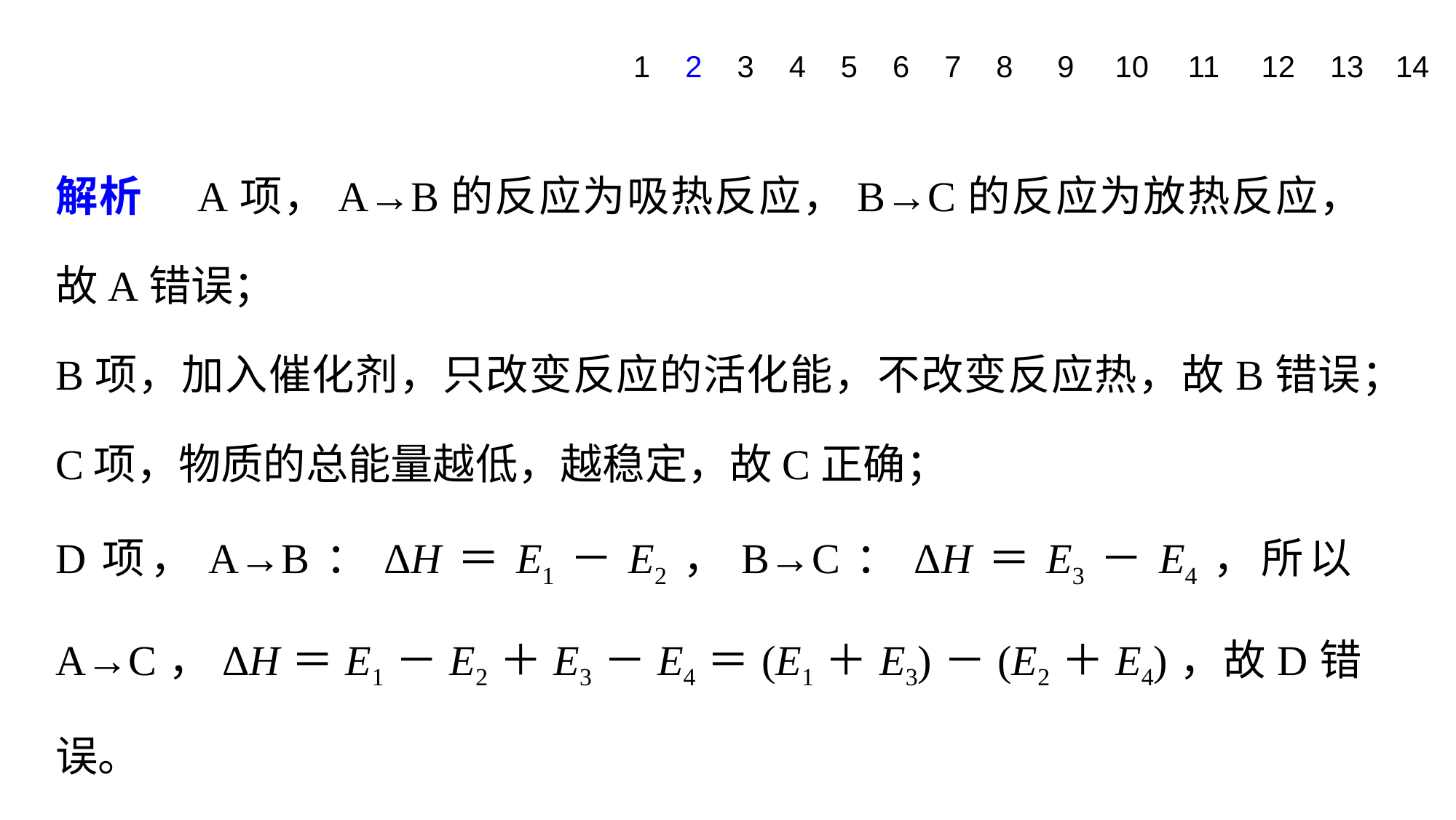

1
2
3
4
5
6
7
8
9
10
11
12
13
14
解析　A项，A→B的反应为吸热反应，B→C的反应为放热反应，故A错误；
B项，加入催化剂，只改变反应的活化能，不改变反应热，故B错误；
C项，物质的总能量越低，越稳定，故C正确；
D项，A→B：ΔH＝E1－E2，B→C：ΔH＝E3－E4，所以A→C，ΔH＝E1－E2＋E3－E4＝(E1＋E3)－(E2＋E4)，故D错误。
答案　C